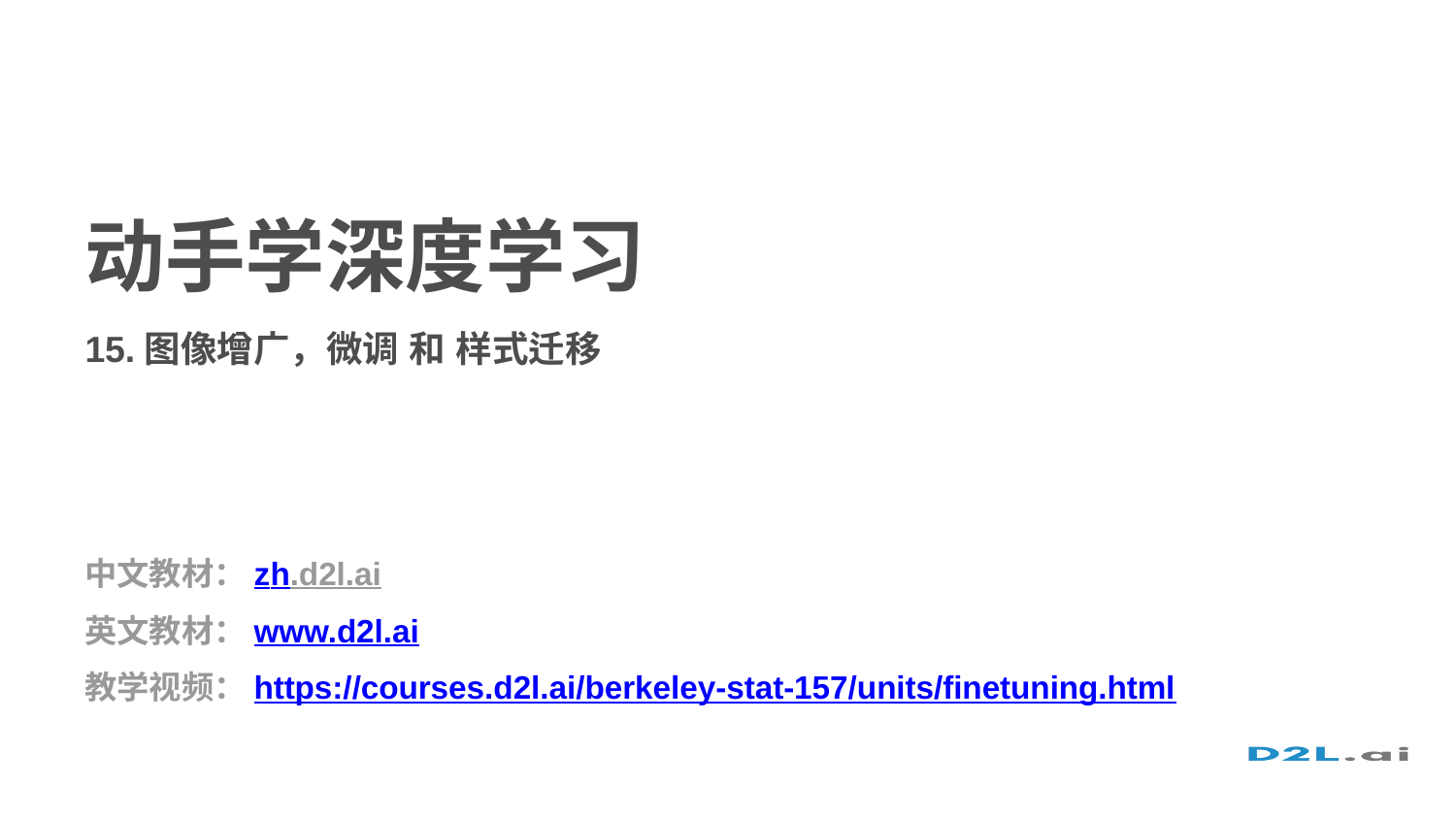

动手学深度学习
15.图像增广，微调 和 样式迁移
中文教材：zh.d2l.ai
英文教材：www.d2l.ai
教学视频：https://courses.d2l.ai/berkeley-stat-157/units/finetuning.html